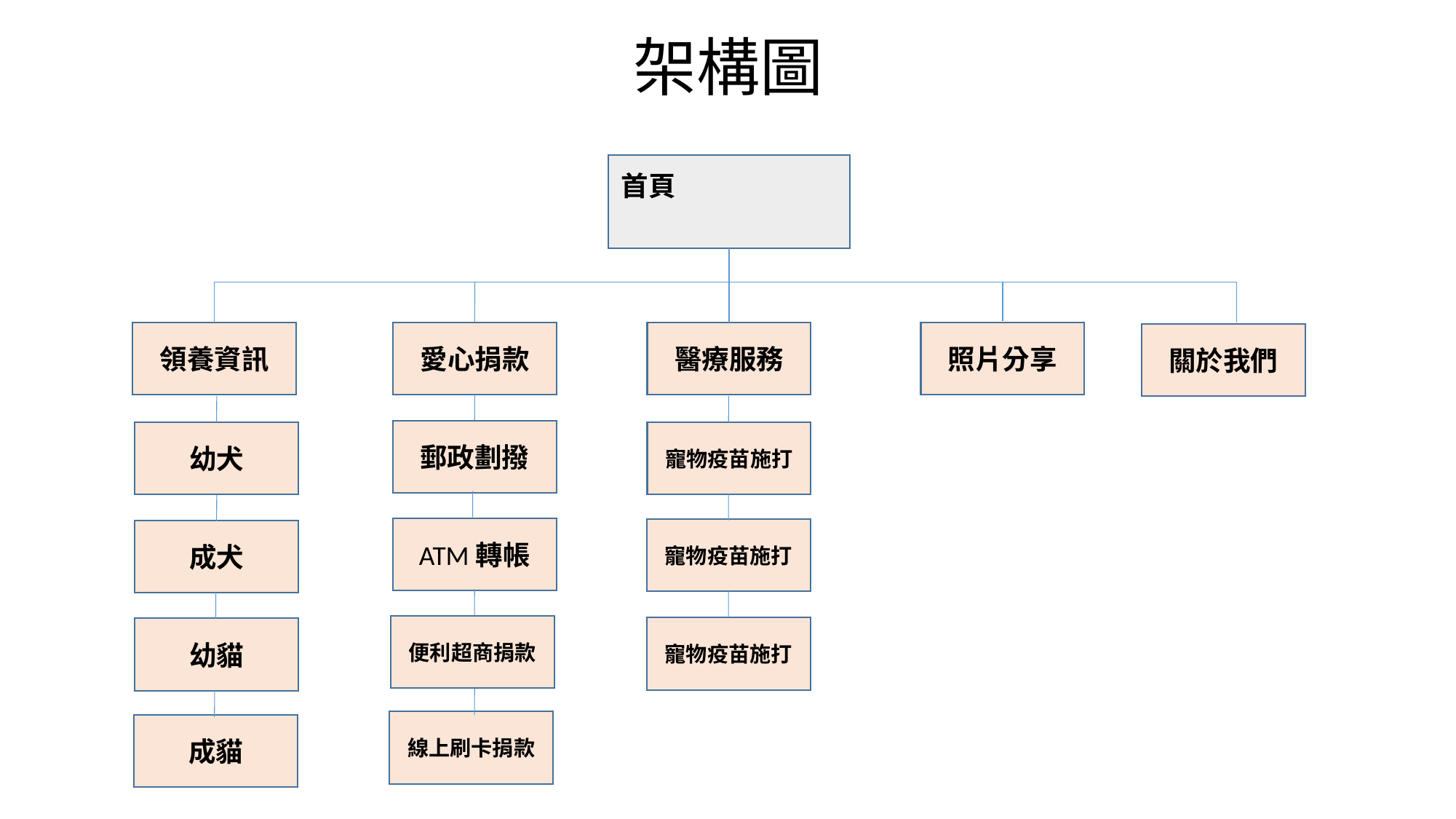

# 架構圖
首頁
照片分享
愛心捐款
醫療服務
領養資訊
關於我們
郵政劃撥
寵物疫苗施打
幼犬
ATM轉帳
寵物疫苗施打
成犬
便利超商捐款
寵物疫苗施打
幼貓
線上刷卡捐款
成貓